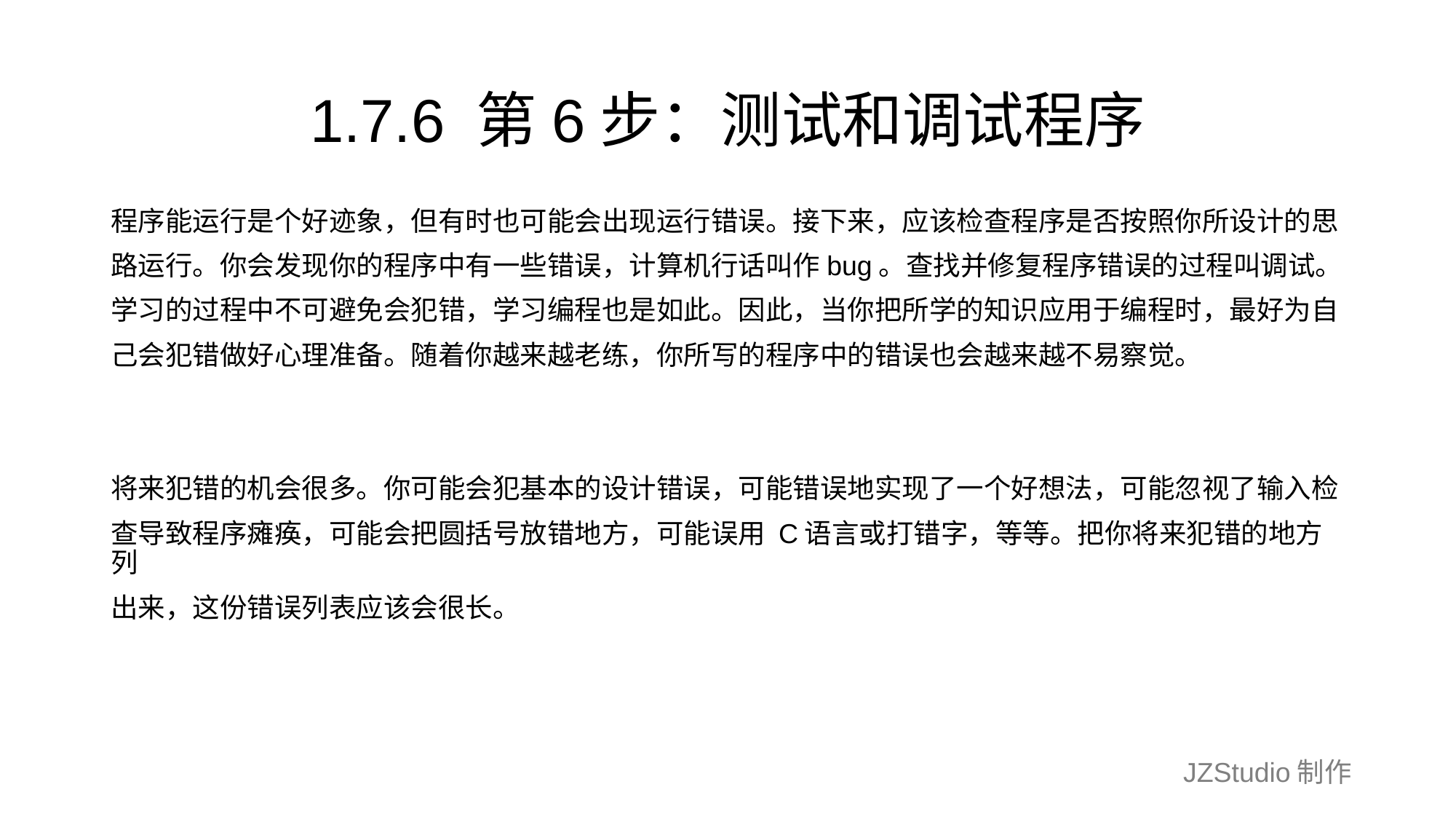

# 1.7.6 第6步：测试和调试程序
程序能运行是个好迹象，但有时也可能会出现运行错误。接下来，应该检查程序是否按照你所设计的思
路运行。你会发现你的程序中有一些错误，计算机行话叫作bug。查找并修复程序错误的过程叫调试。
学习的过程中不可避免会犯错，学习编程也是如此。因此，当你把所学的知识应用于编程时，最好为自
己会犯错做好心理准备。随着你越来越老练，你所写的程序中的错误也会越来越不易察觉。

将来犯错的机会很多。你可能会犯基本的设计错误，可能错误地实现了一个好想法，可能忽视了输入检
查导致程序瘫痪，可能会把圆括号放错地方，可能误用 C语言或打错字，等等。把你将来犯错的地方列
出来，这份错误列表应该会很长。